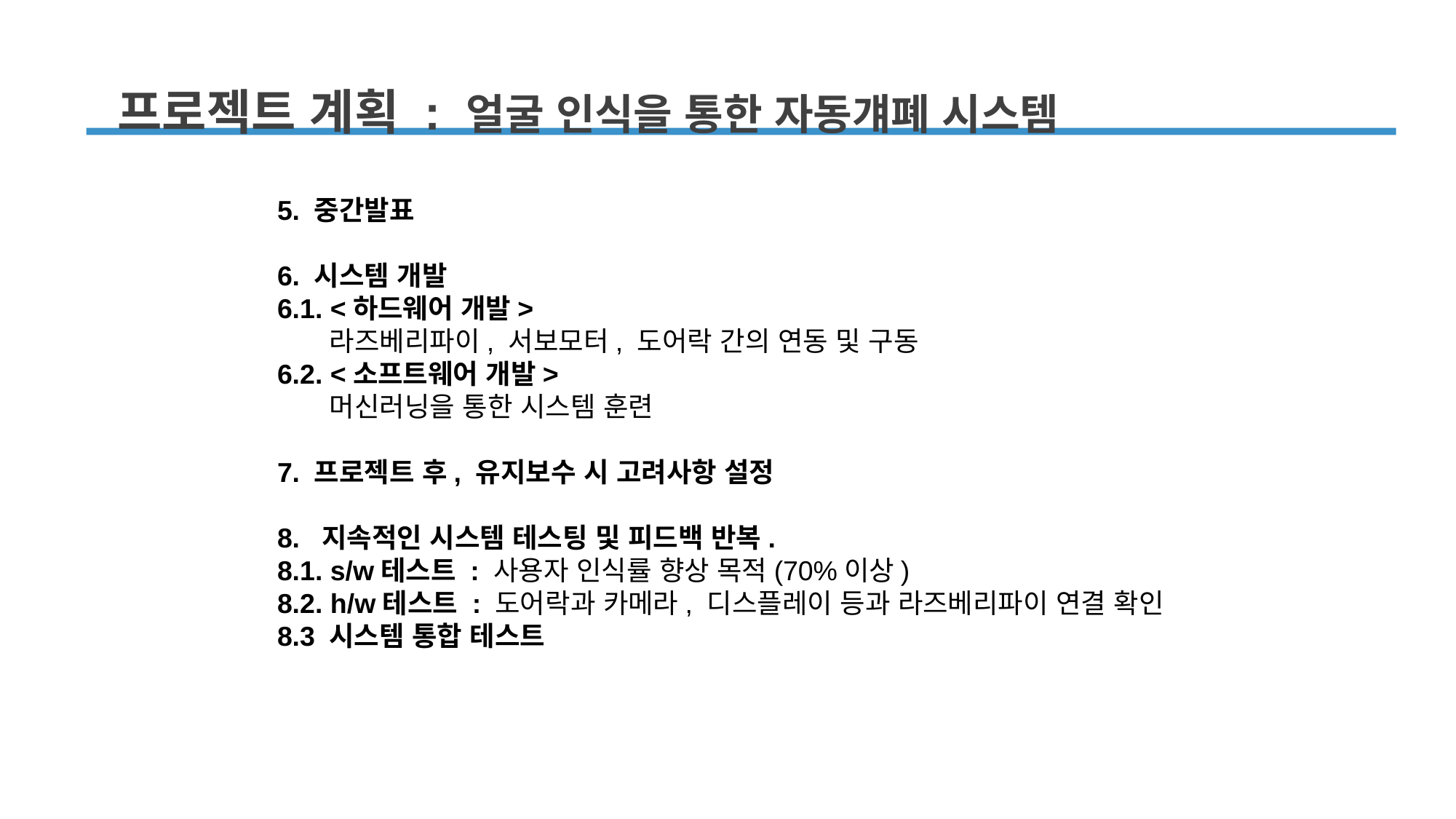

프로젝트 계획 : 얼굴 인식을 통한 자동걔폐 시스템

5. 중간발표

6. 시스템 개발
6.1. <하드웨어 개발>
      라즈베리파이, 서보모터, 도어락 간의 연동 및 구동
6.2. <소프트웨어 개발>
      머신러닝을 통한 시스템 훈련

7. 프로젝트 후, 유지보수 시 고려사항 설정

8.  지속적인 시스템 테스팅 및 피드백 반복.
8.1. s/w테스트 : 사용자 인식률 향상 목적(70%이상)
8.2. h/w테스트 : 도어락과 카메라, 디스플레이 등과 라즈베리파이 연결 확인
8.3 시스템 통합 테스트